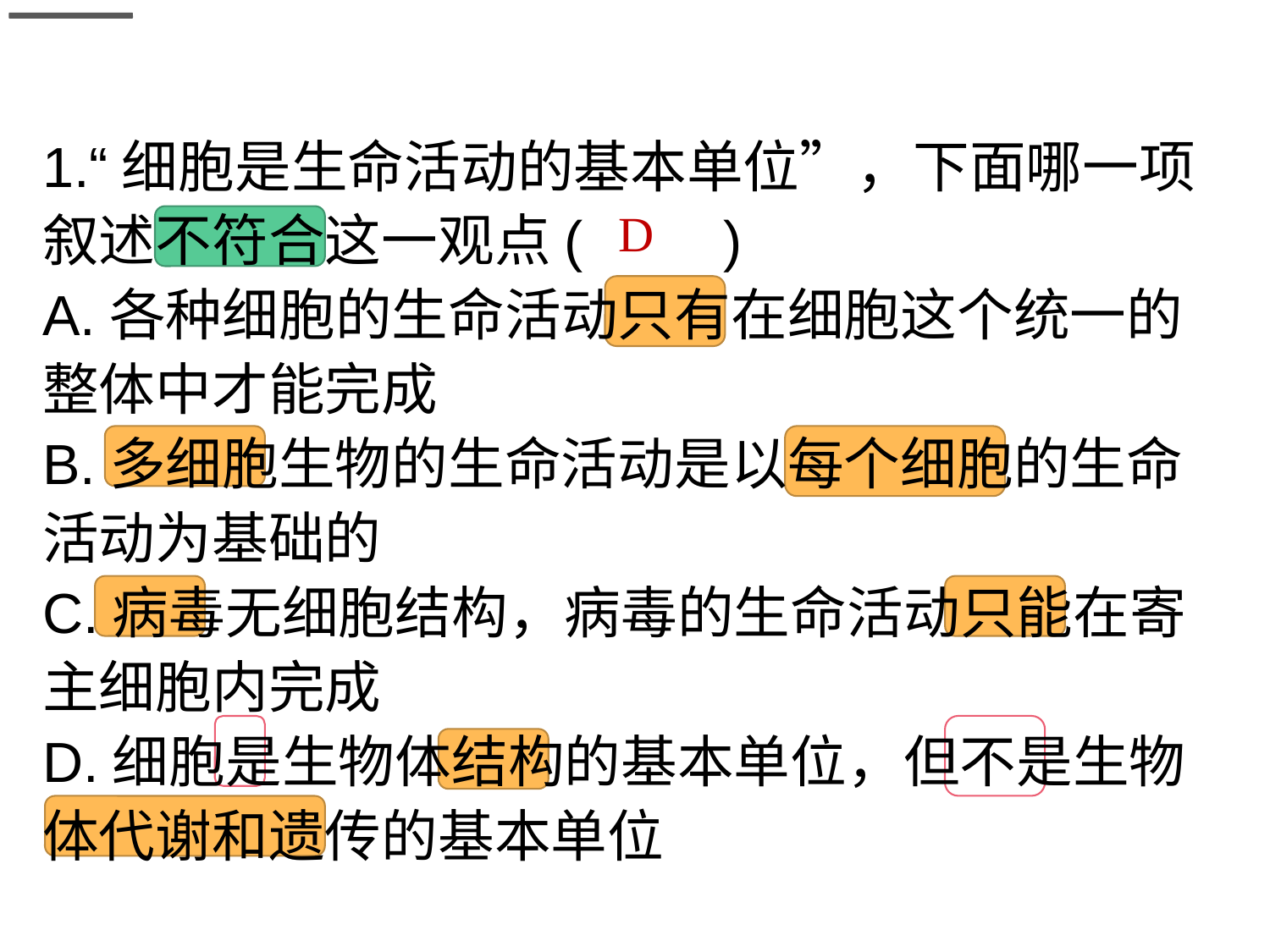

1.“细胞是生命活动的基本单位”，下面哪一项叙述不符合这一观点(　　)
A.各种细胞的生命活动只有在细胞这个统一的整体中才能完成
B.多细胞生物的生命活动是以每个细胞的生命活动为基础的
C.病毒无细胞结构，病毒的生命活动只能在寄主细胞内完成
D.细胞是生物体结构的基本单位，但不是生物体代谢和遗传的基本单位
D